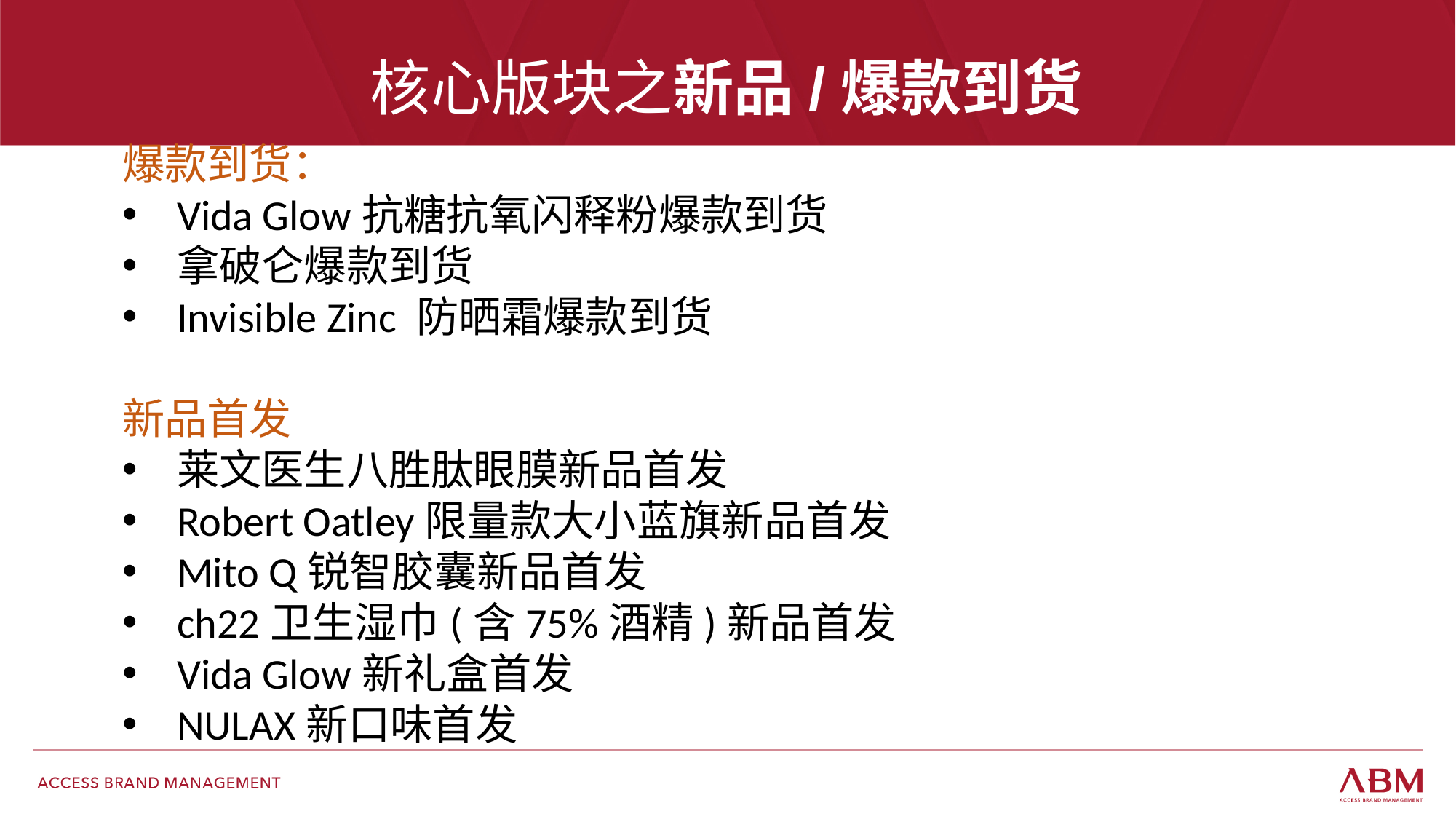

# 核心版块之新品/爆款到货
爆款到货：
Vida Glow抗糖抗氧闪释粉爆款到货
拿破仑爆款到货
Invisible Zinc 防晒霜爆款到货

新品首发
莱文医生八胜肽眼膜新品首发
Robert Oatley限量款大小蓝旗新品首发
Mito Q锐智胶囊新品首发
ch22卫生湿巾(含75%酒精)新品首发
Vida Glow新礼盒首发
NULAX新口味首发